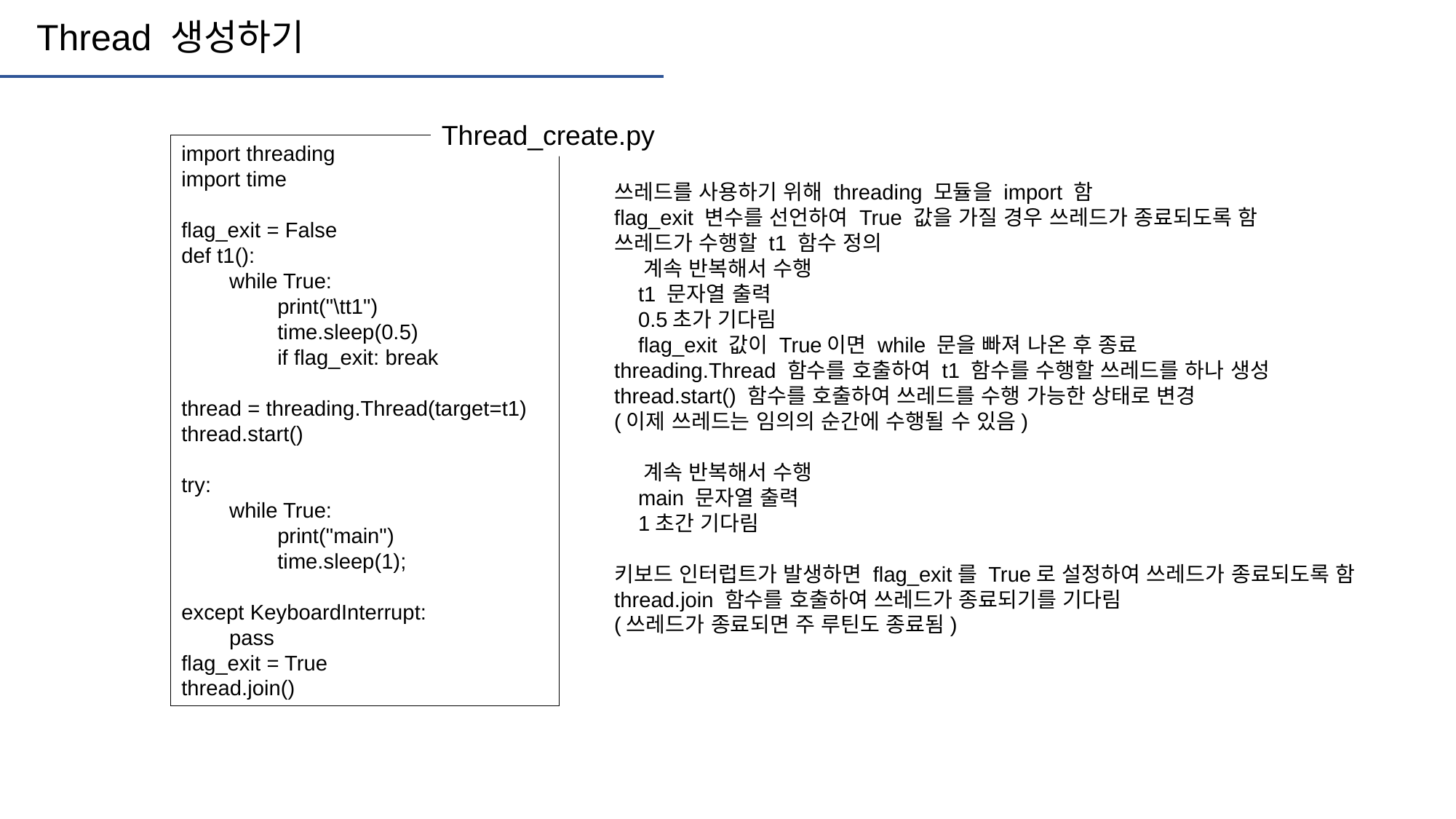

Thread 생성하기
Thread_create.py
import threading
import time

flag_exit = False
def t1():
        while True:
                print("\tt1")
                time.sleep(0.5)
                if flag_exit: break

thread = threading.Thread(target=t1)
thread.start()

try:
        while True:
                print("main")
                time.sleep(1);

except KeyboardInterrupt:
        pass
flag_exit = True
thread.join()
쓰레드를 사용하기 위해 threading 모듈을 import 함
flag_exit 변수를 선언하여 True 값을 가질 경우 쓰레드가 종료되도록 함
쓰레드가 수행할 t1 함수 정의
    계속 반복해서 수행
    t1 문자열 출력
    0.5초가 기다림
    flag_exit 값이 True이면 while 문을 빠져 나온 후 종료
threading.Thread 함수를 호출하여 t1 함수를 수행할 쓰레드를 하나 생성
thread.start() 함수를 호출하여 쓰레드를 수행 가능한 상태로 변경
(이제 쓰레드는 임의의 순간에 수행될 수 있음)

    계속 반복해서 수행
    main 문자열 출력
    1초간 기다림

키보드 인터럽트가 발생하면 flag_exit를 True로 설정하여 쓰레드가 종료되도록 함
thread.join 함수를 호출하여 쓰레드가 종료되기를 기다림
(쓰레드가 종료되면 주 루틴도 종료됨)